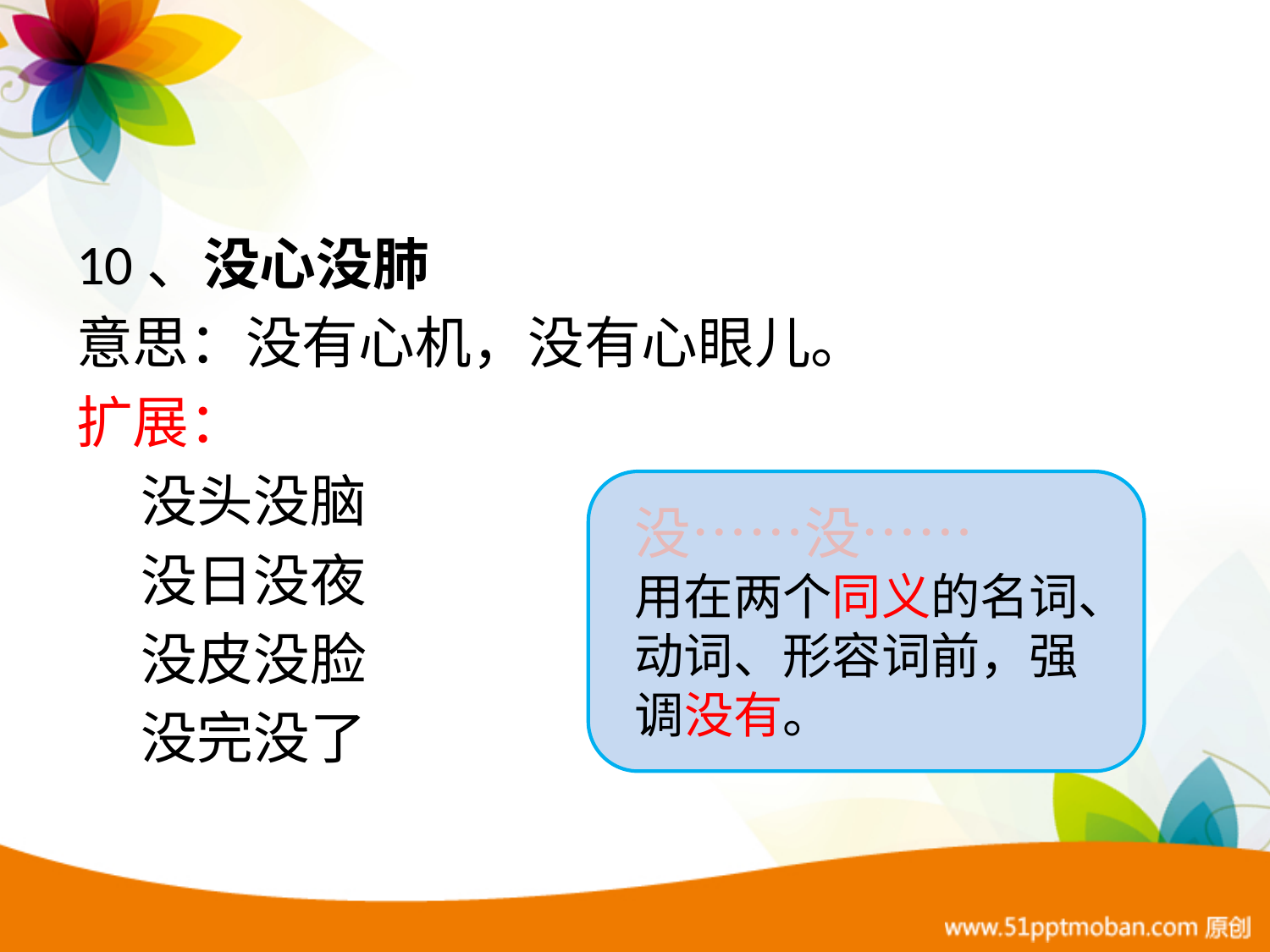

10、没心没肺
意思：没有心机，没有心眼儿。
扩展：
    没头没脑
    没日没夜
    没皮没脸
    没完没了

没……没……
用在两个同义的名词、动词、形容词前，强调没有。